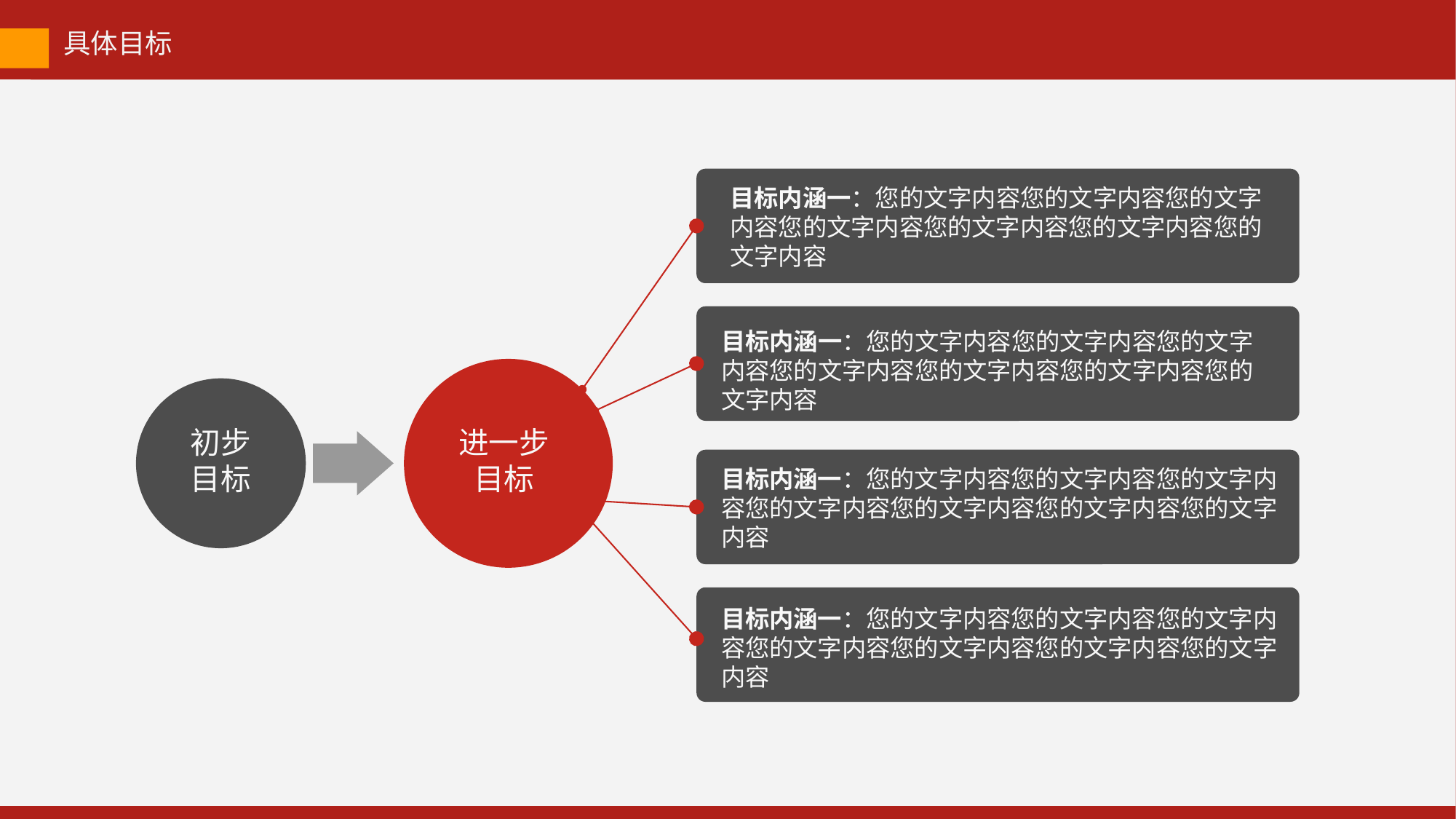

具体目标

目标内涵一：您的文字内容您的文字内容您的文字内容您的文字内容您的文字内容您的文字内容您的文字内容

目标内涵一：您的文字内容您的文字内容您的文字内容您的文字内容您的文字内容您的文字内容您的文字内容

初步
目标
进一步目标

目标内涵一：您的文字内容您的文字内容您的文字内容您的文字内容您的文字内容您的文字内容您的文字内容

目标内涵一：您的文字内容您的文字内容您的文字内容您的文字内容您的文字内容您的文字内容您的文字内容